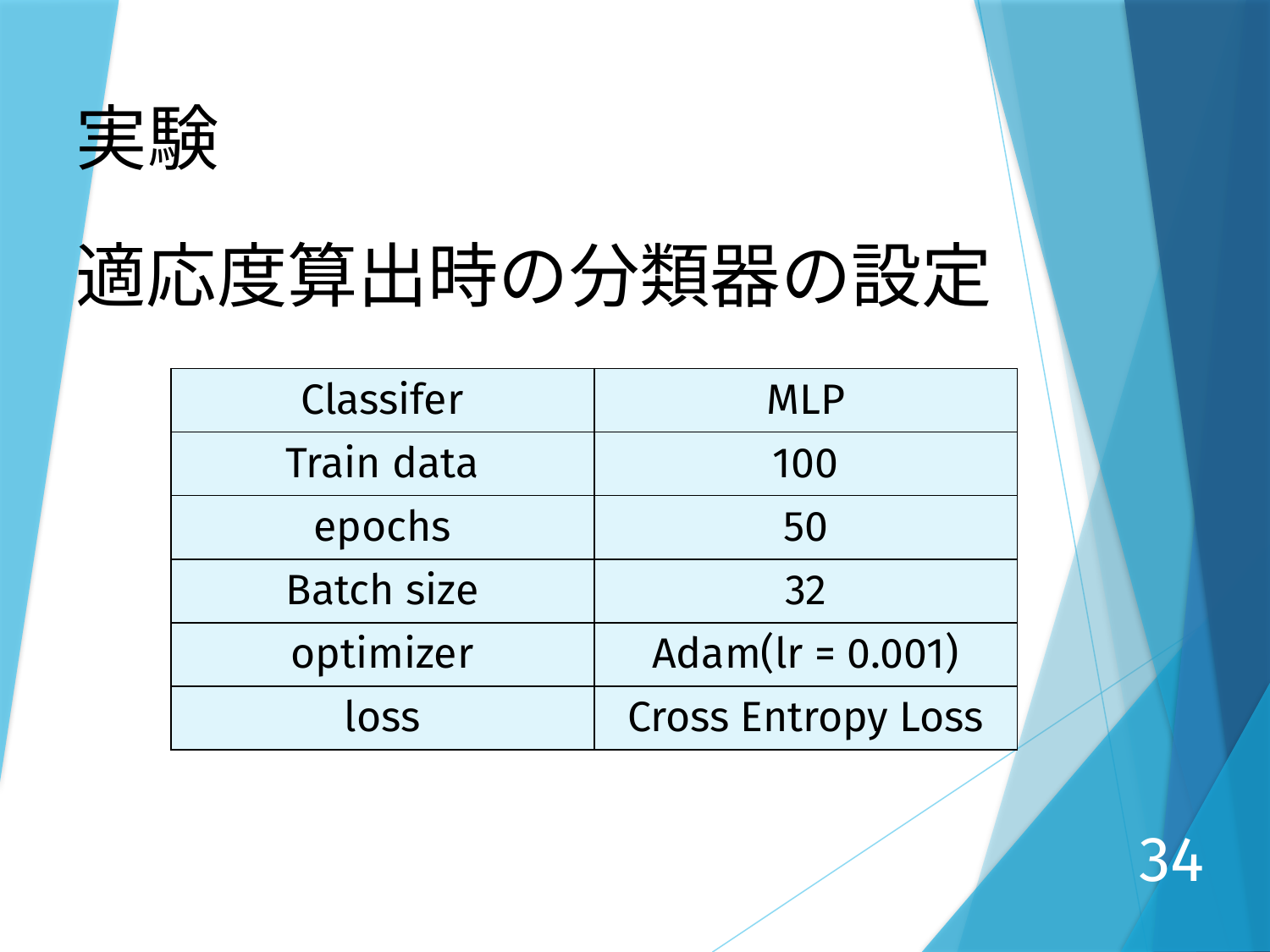

実験
適応度算出時の分類器の設定

| Classifer | MLP |
| --- | --- |
| Train data | 100 |
| epochs | 50 |
| Batch size | 32 |
| optimizer | Adam(lr = 0.001) |
| loss | Cross Entropy Loss |

34